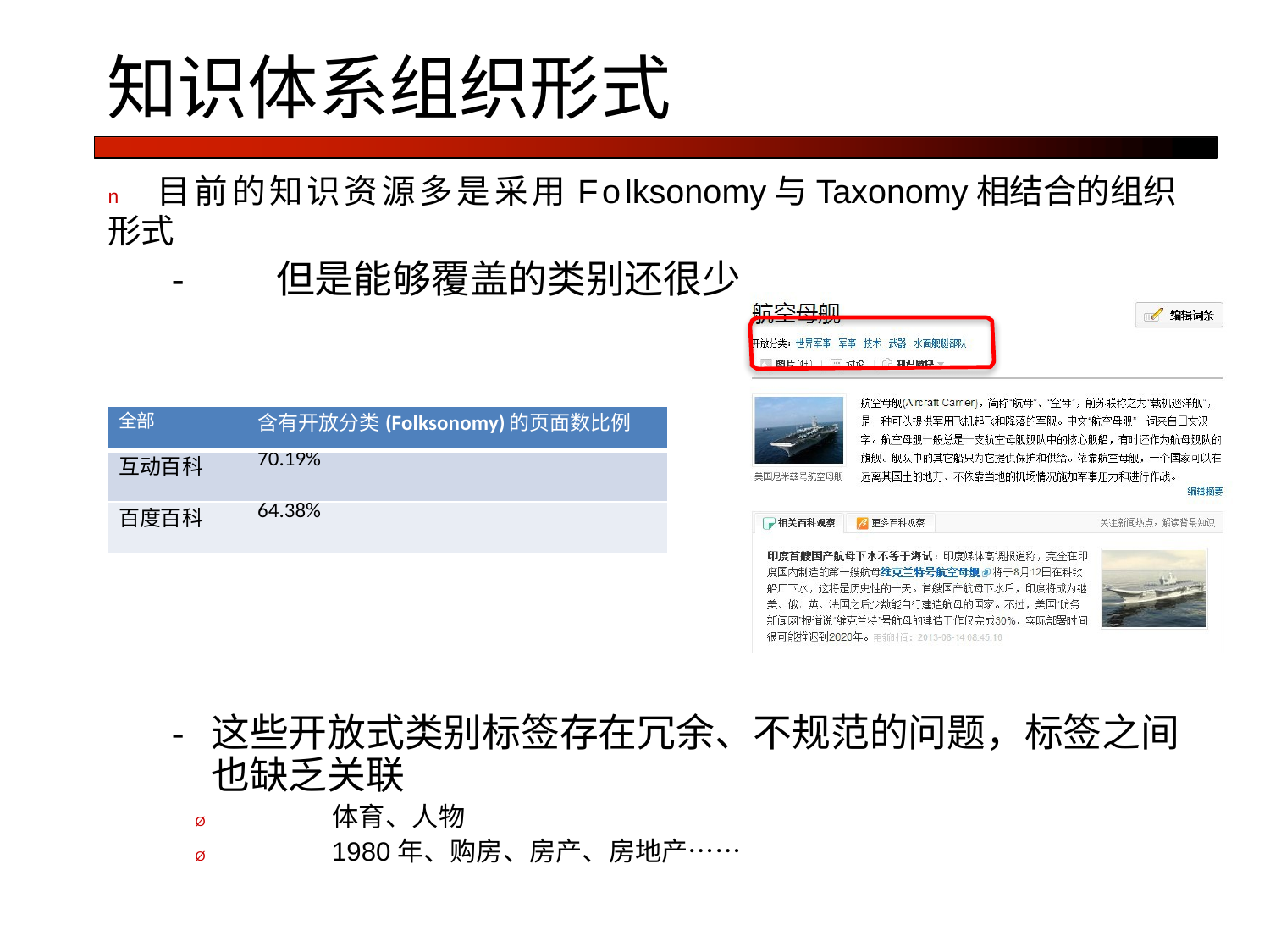

# 知识体系组织形式

n	目前的知识资源多是采用Folksonomy与Taxonomy相结合的组织形式
-	但是能够覆盖的类别还很少

| 全部 | 含有开放分类(Folksonomy)的页面数比例 |
| --- | --- |
| 互动百科 | 70.19% |
| 百度百科 | 64.38% |
-	这些开放式类别标签存在冗余、不规范的问题，标签之间 也缺乏关联
Ø	体育、人物
Ø	1980年、购房、房产、房地产……